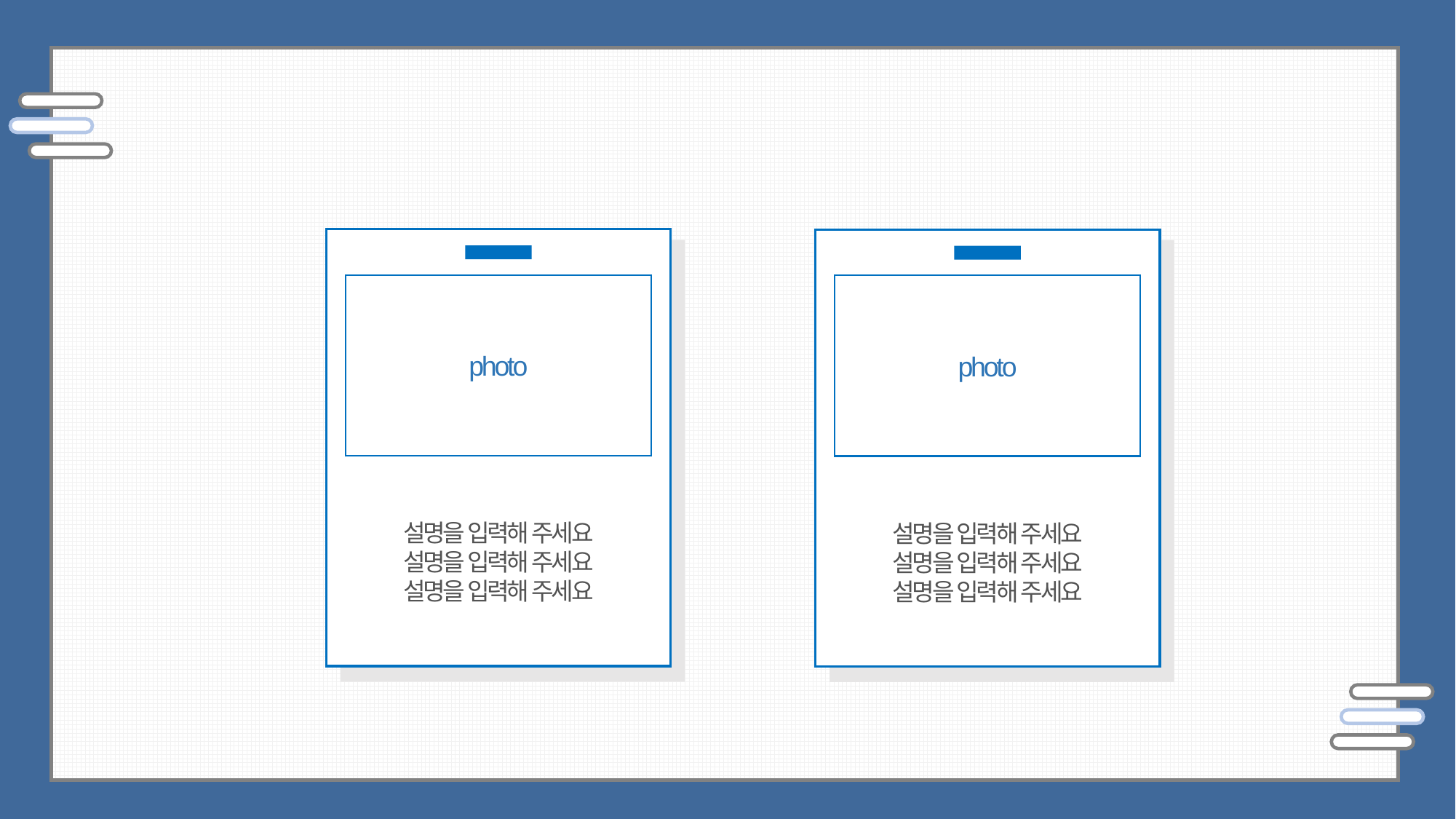

photo
설명을 입력해 주세요
설명을 입력해 주세요
설명을 입력해 주세요

photo
설명을 입력해 주세요
설명을 입력해 주세요
설명을 입력해 주세요